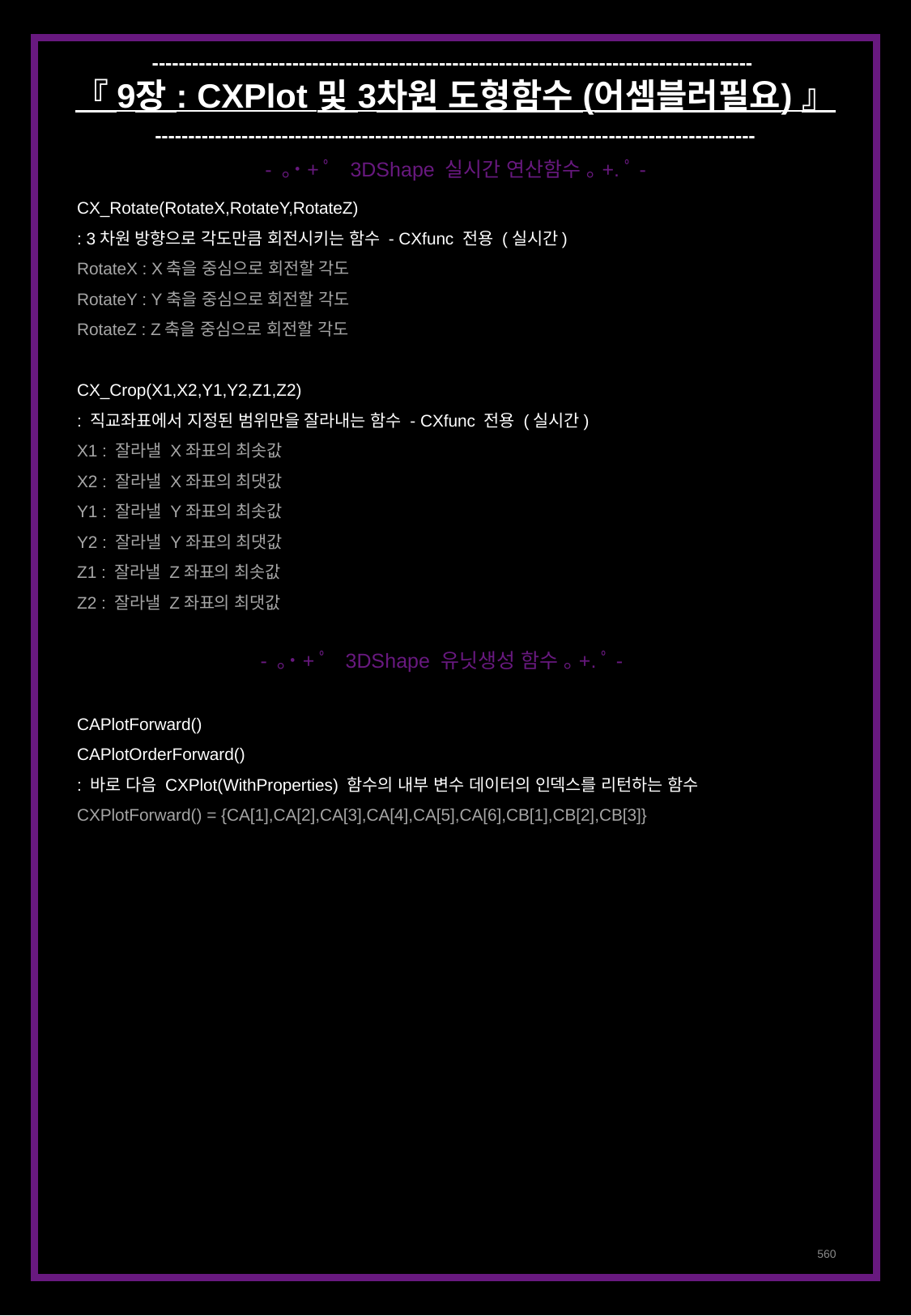

------------------------------------------------------------------------------------------
『 9장 : CXPlot 및 3차원 도형함수 (어셈블러필요) 』
------------------------------------------------------------------------------------------
- ｡˙+ﾟ  3DShape 실시간 연산함수 ｡+.ﾟ-
CX_Rotate(RotateX,RotateY,RotateZ)
: 3차원 방향으로 각도만큼 회전시키는 함수 - CXfunc 전용 (실시간)
RotateX : X축을 중심으로 회전할 각도
RotateY : Y축을 중심으로 회전할 각도
RotateZ : Z축을 중심으로 회전할 각도

CX_Crop(X1,X2,Y1,Y2,Z1,Z2)
: 직교좌표에서 지정된 범위만을 잘라내는 함수 - CXfunc 전용 (실시간)
X1 : 잘라낼 X좌표의 최솟값
X2 : 잘라낼 X좌표의 최댓값
Y1 : 잘라낼 Y좌표의 최솟값
Y2 : 잘라낼 Y좌표의 최댓값
Z1 : 잘라낼 Z좌표의 최솟값
Z2 : 잘라낼 Z좌표의 최댓값

CAPlotForward()
CAPlotOrderForward()
: 바로 다음 CXPlot(WithProperties) 함수의 내부 변수 데이터의 인덱스를 리턴하는 함수
CXPlotForward() = {CA[1],CA[2],CA[3],CA[4],CA[5],CA[6],CB[1],CB[2],CB[3]}
- ｡˙+ﾟ  3DShape 유닛생성 함수 ｡+.ﾟ-
560